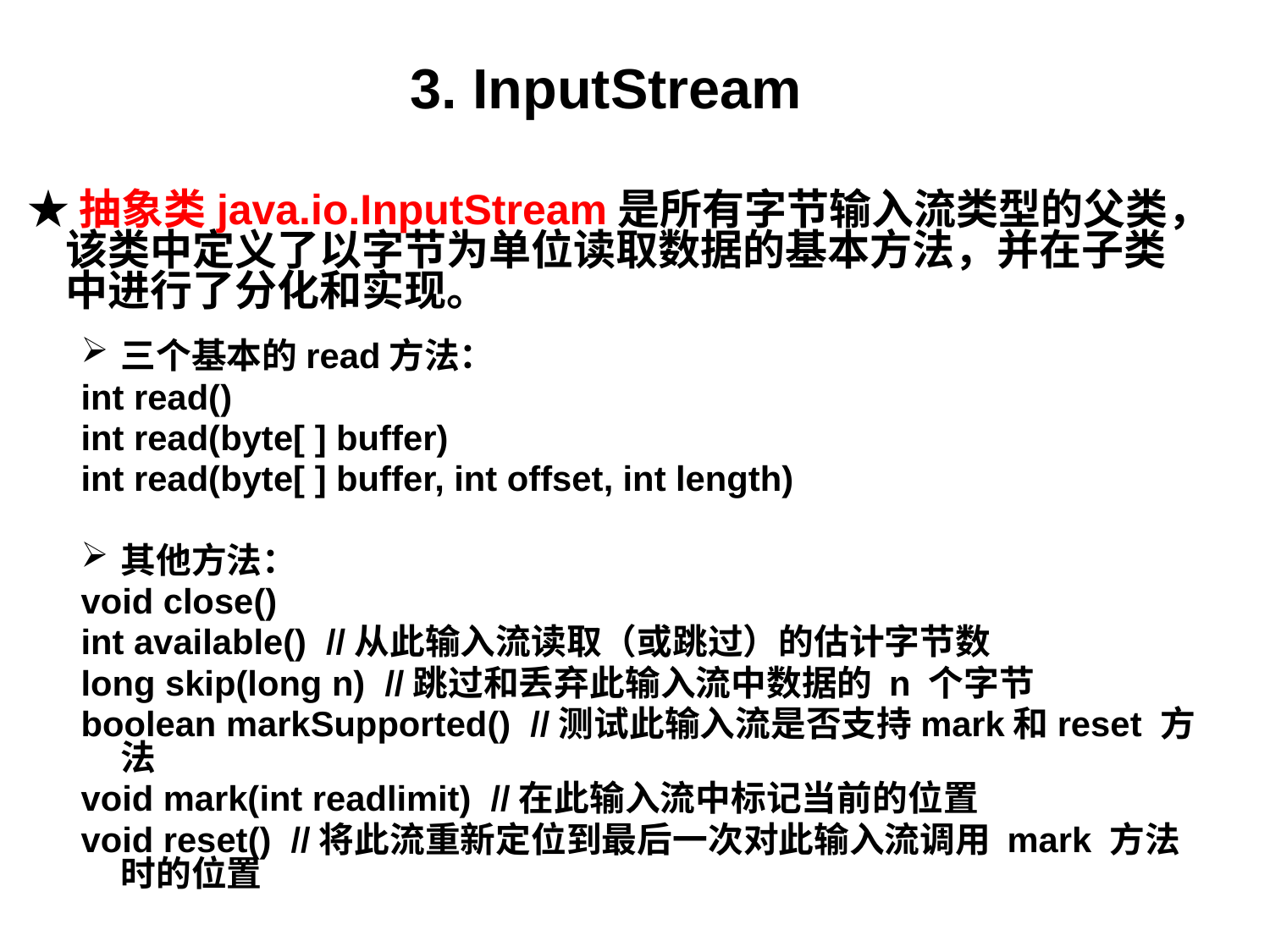

# 3. InputStream
 ★抽象类java.io.InputStream是所有字节输入流类型的父类，该类中定义了以字节为单位读取数据的基本方法，并在子类中进行了分化和实现。

三个基本的read方法：
int read()
int read(byte[ ] buffer)
int read(byte[ ] buffer, int offset, int length)

其他方法：
void close()
int available()  //从此输入流读取（或跳过）的估计字节数
long skip(long n)  //跳过和丢弃此输入流中数据的 n 个字节
boolean markSupported()  //测试此输入流是否支持mark和reset 方法
void mark(int readlimit)  //在此输入流中标记当前的位置
void reset()  //将此流重新定位到最后一次对此输入流调用 mark 方法时的位置